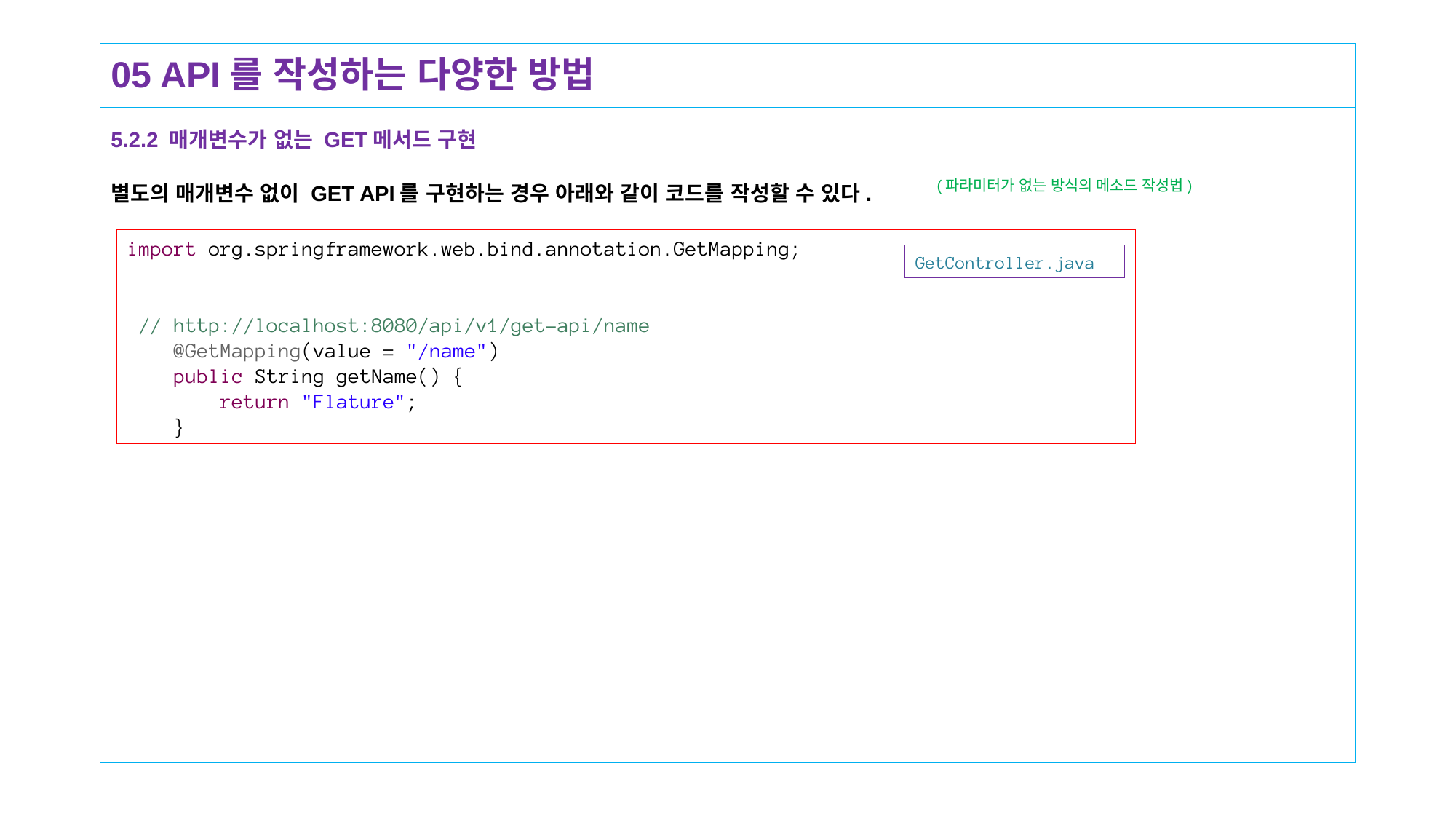

# 05 API를 작성하는 다양한 방법
5.2.2 매개변수가 없는 GET메서드 구현
별도의 매개변수 없이 GET API를 구현하는 경우 아래와 같이 코드를 작성할 수 있다.
(파라미터가 없는 방식의 메소드 작성법)
import org.springframework.web.bind.annotation.GetMapping;

 // http://localhost:8080/api/v1/get-api/name
    @GetMapping(value = "/name")
    public String getName() {
        return "Flature";
    }
GetController.java